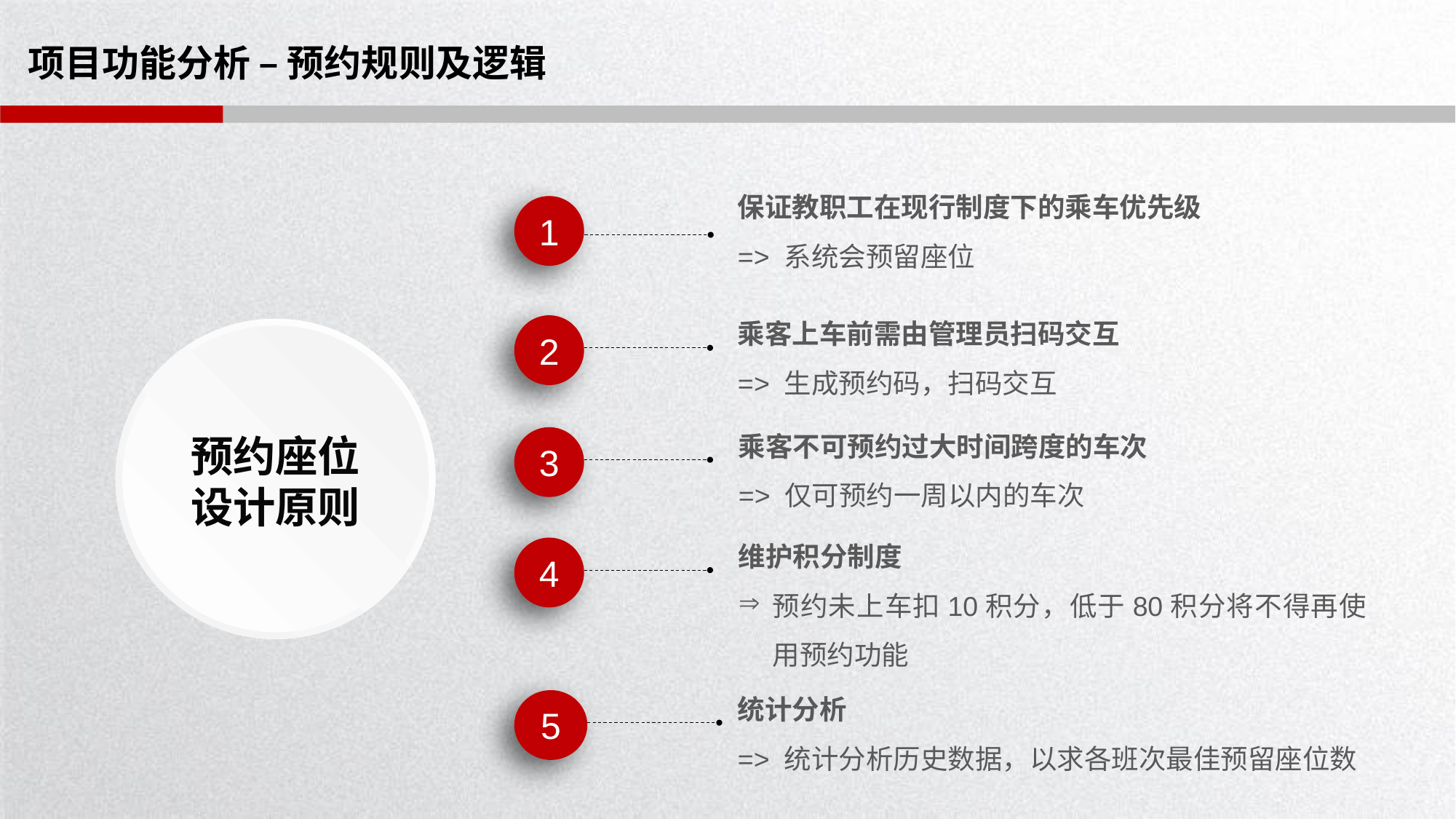

# 项目功能分析 – 预约规则及逻辑
保证教职工在现行制度下的乘车优先级
=> 系统会预留座位
1
乘客上车前需由管理员扫码交互
=> 生成预约码，扫码交互
2

乘客不可预约过大时间跨度的车次
=> 仅可预约一周以内的车次
3
预约座位设计原则
维护积分制度
预约未上车扣10积分，低于80积分将不得再使用预约功能
4
统计分析
=> 统计分析历史数据，以求各班次最佳预留座位数
5